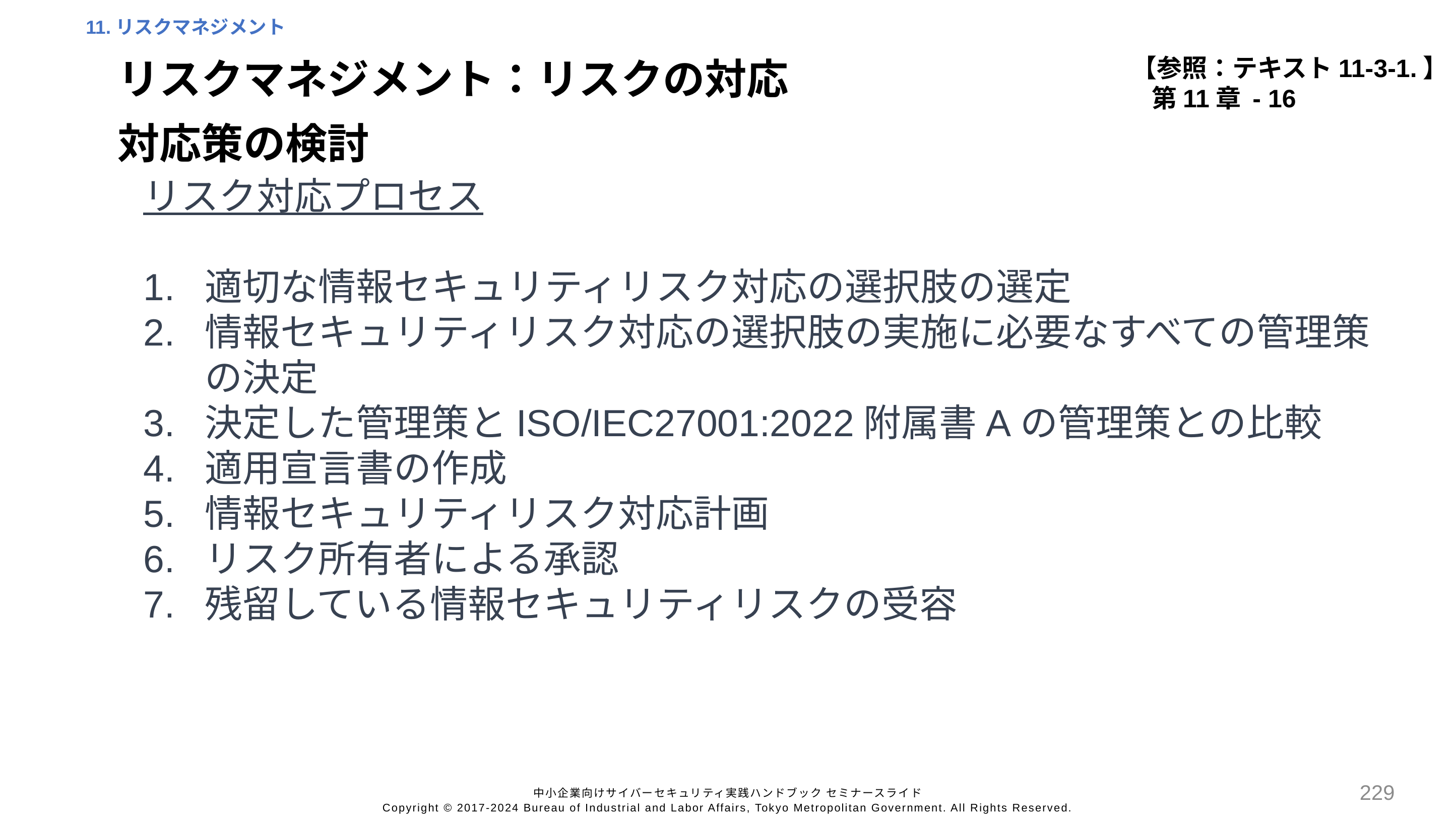

11.リスクマネジメント
【参照：テキスト11-3-1.】
第11章 - 16
リスクマネジメント：リスクの対応
対応策の検討
リスク対応プロセス

適切な情報セキュリティリスク対応の選択肢の選定
情報セキュリティリスク対応の選択肢の実施に必要なすべての管理策の決定
決定した管理策とISO/IEC27001:2022附属書Aの管理策との比較
適用宣言書の作成
情報セキュリティリスク対応計画
リスク所有者による承認
残留している情報セキュリティリスクの受容
229